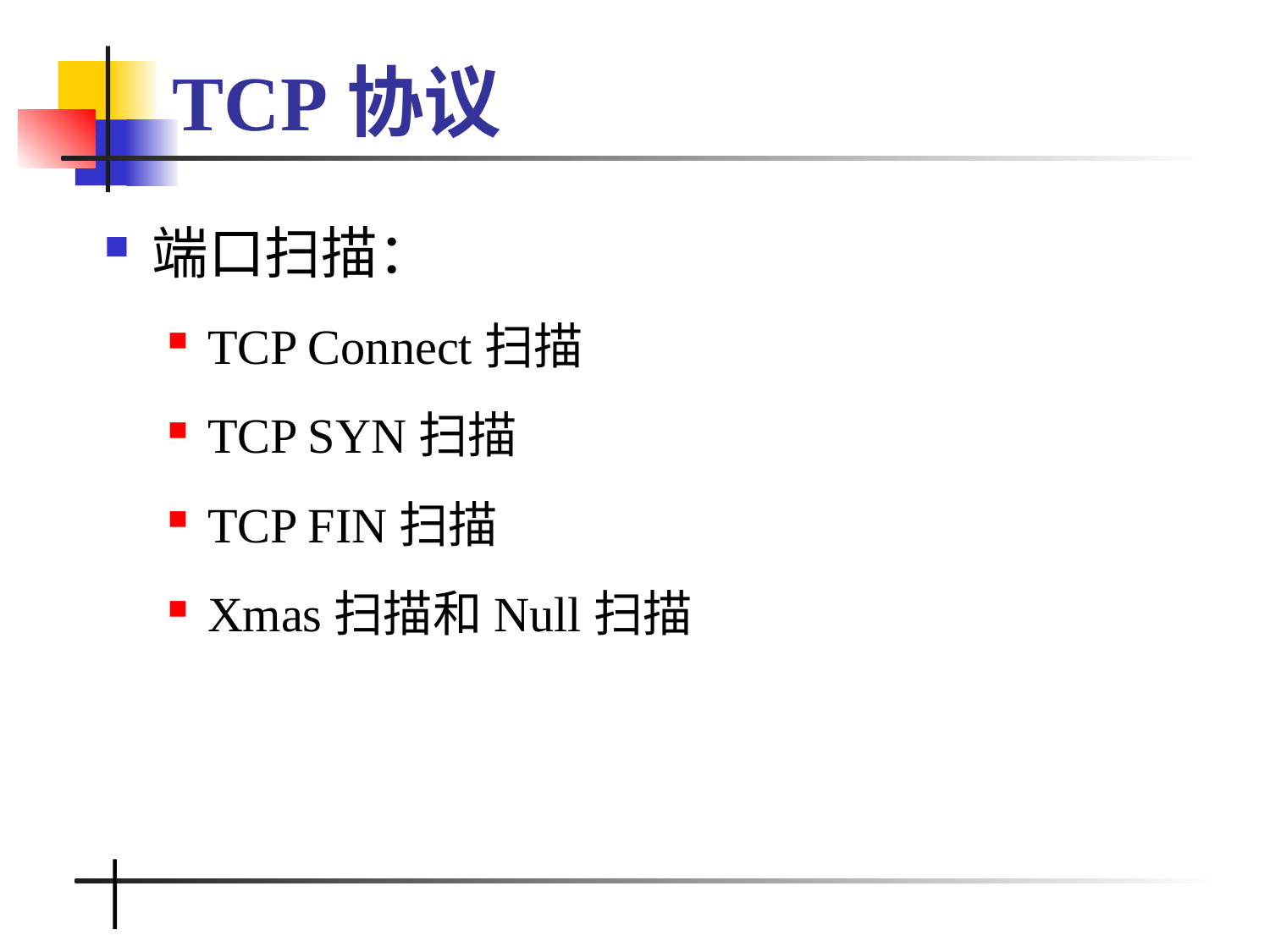

# TCP协议
端口扫描：
TCP Connect扫描
TCP SYN扫描
TCP FIN扫描
Xmas扫描和Null扫描